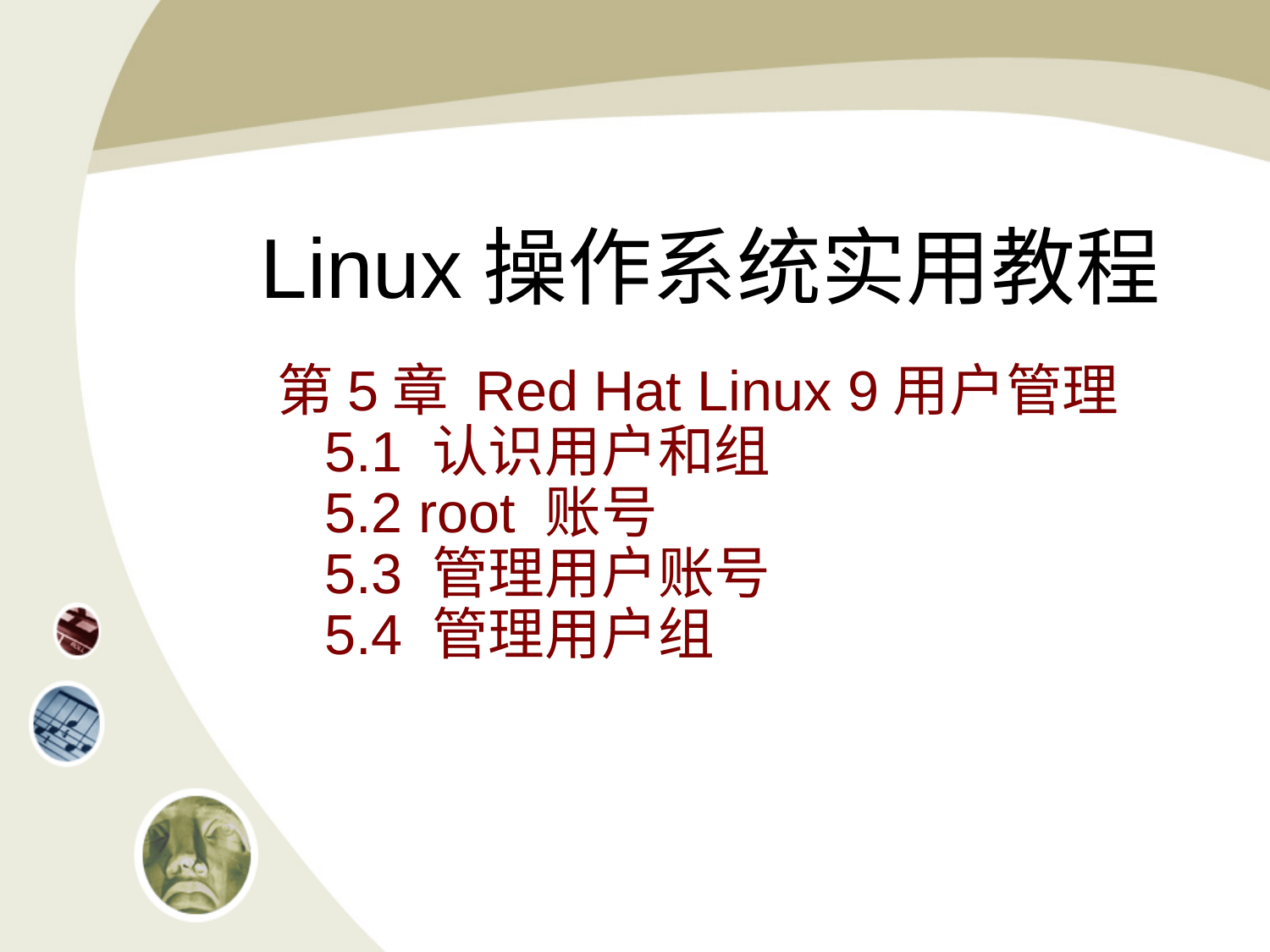

# Linux操作系统实用教程
第5章 Red Hat Linux 9用户管理
   5.1 认识用户和组
   5.2 root 账号
   5.3 管理用户账号
   5.4 管理用户组